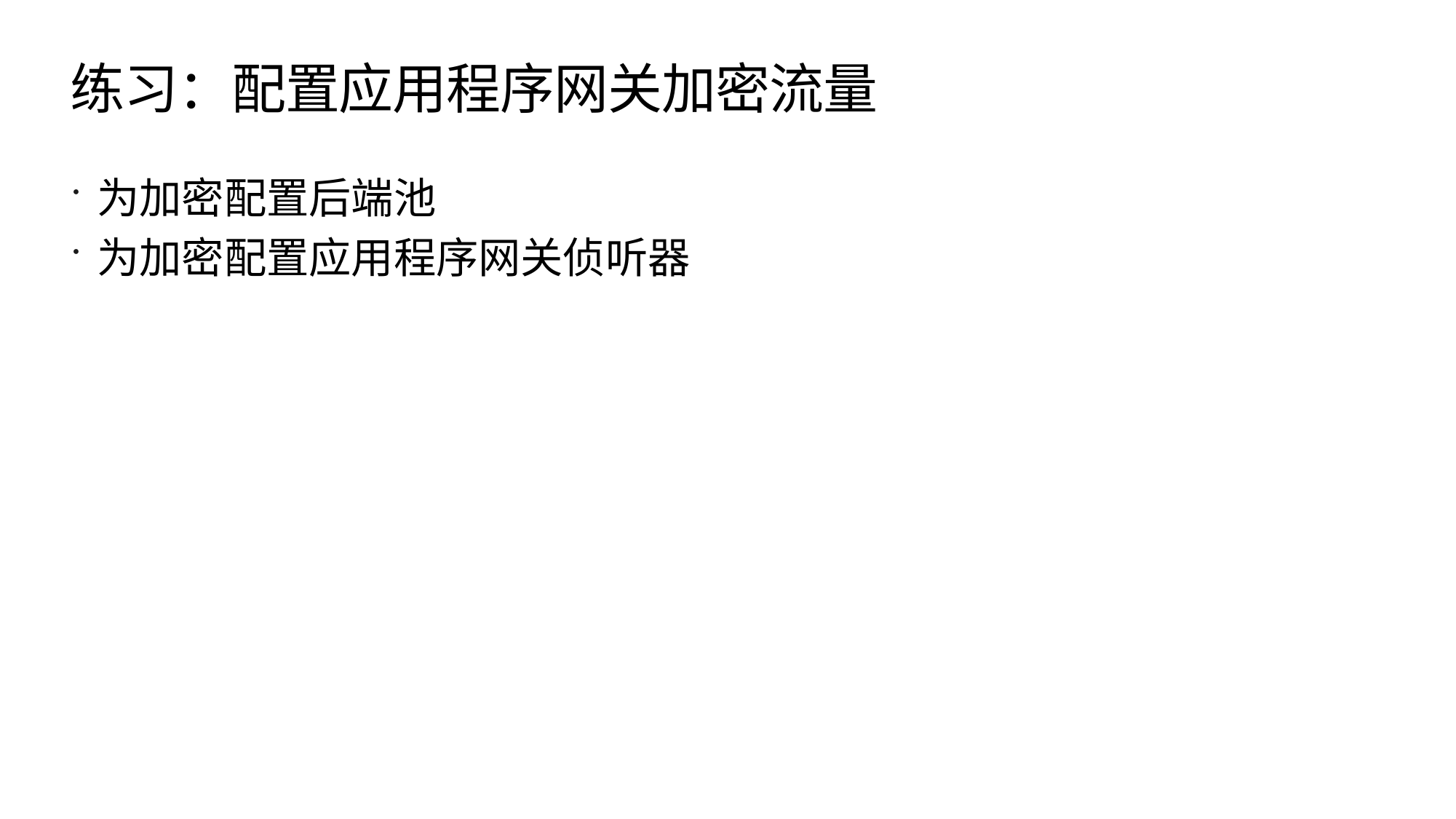

# 练习：配置应用程序网关加密流量
为加密配置后端池
为加密配置应用程序网关侦听器